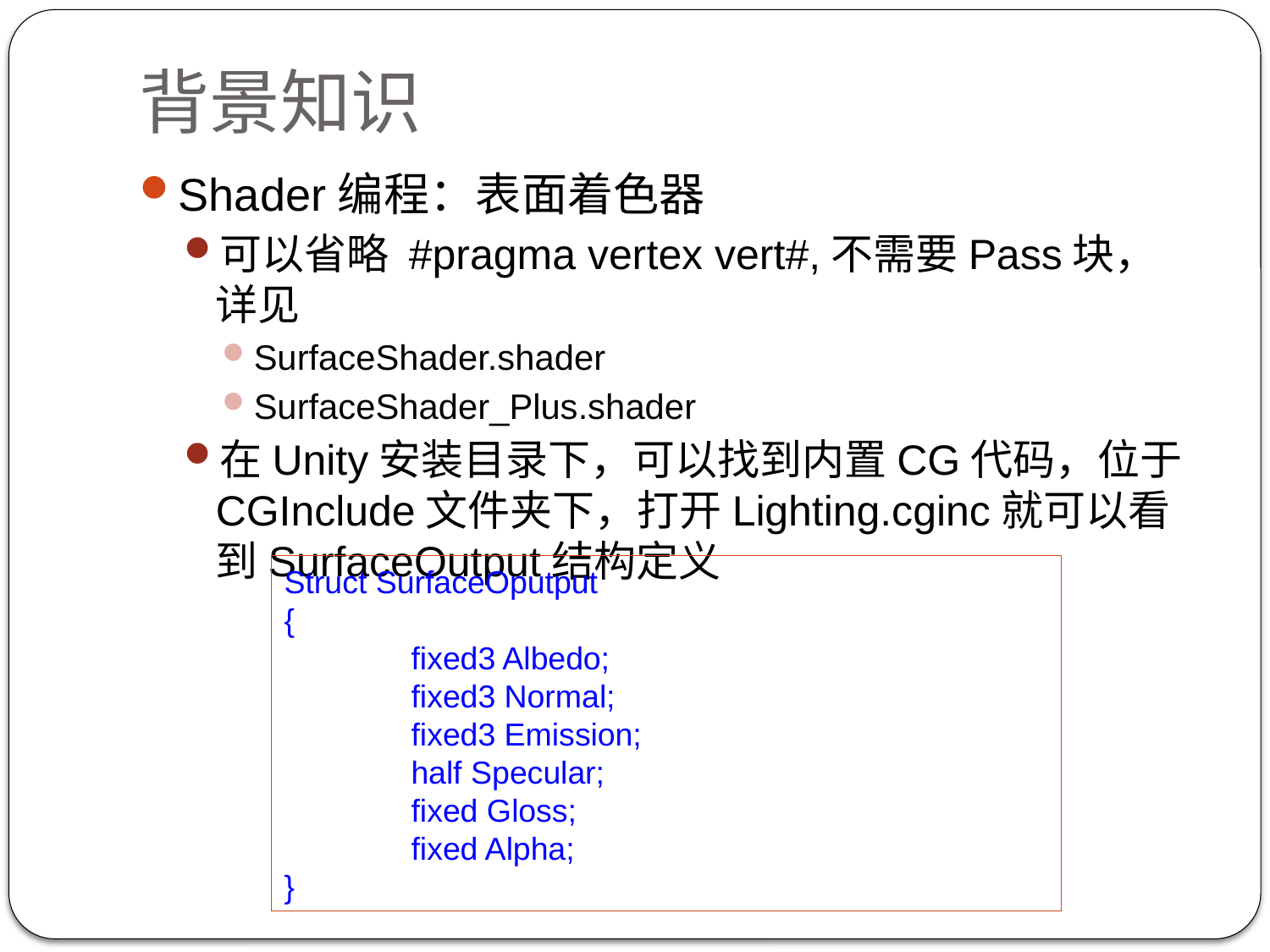

# 背景知识
Shader编程：表面着色器
可以省略 #pragma vertex vert#,不需要Pass块，详见
SurfaceShader.shader
SurfaceShader_Plus.shader
在Unity安装目录下，可以找到内置CG代码，位于CGInclude文件夹下，打开Lighting.cginc就可以看到SurfaceOutput结构定义

Struct SurfaceOputput
{
	fixed3 Albedo;
	fixed3 Normal;
	fixed3 Emission;
	half Specular;
	fixed Gloss;
	fixed Alpha;
}